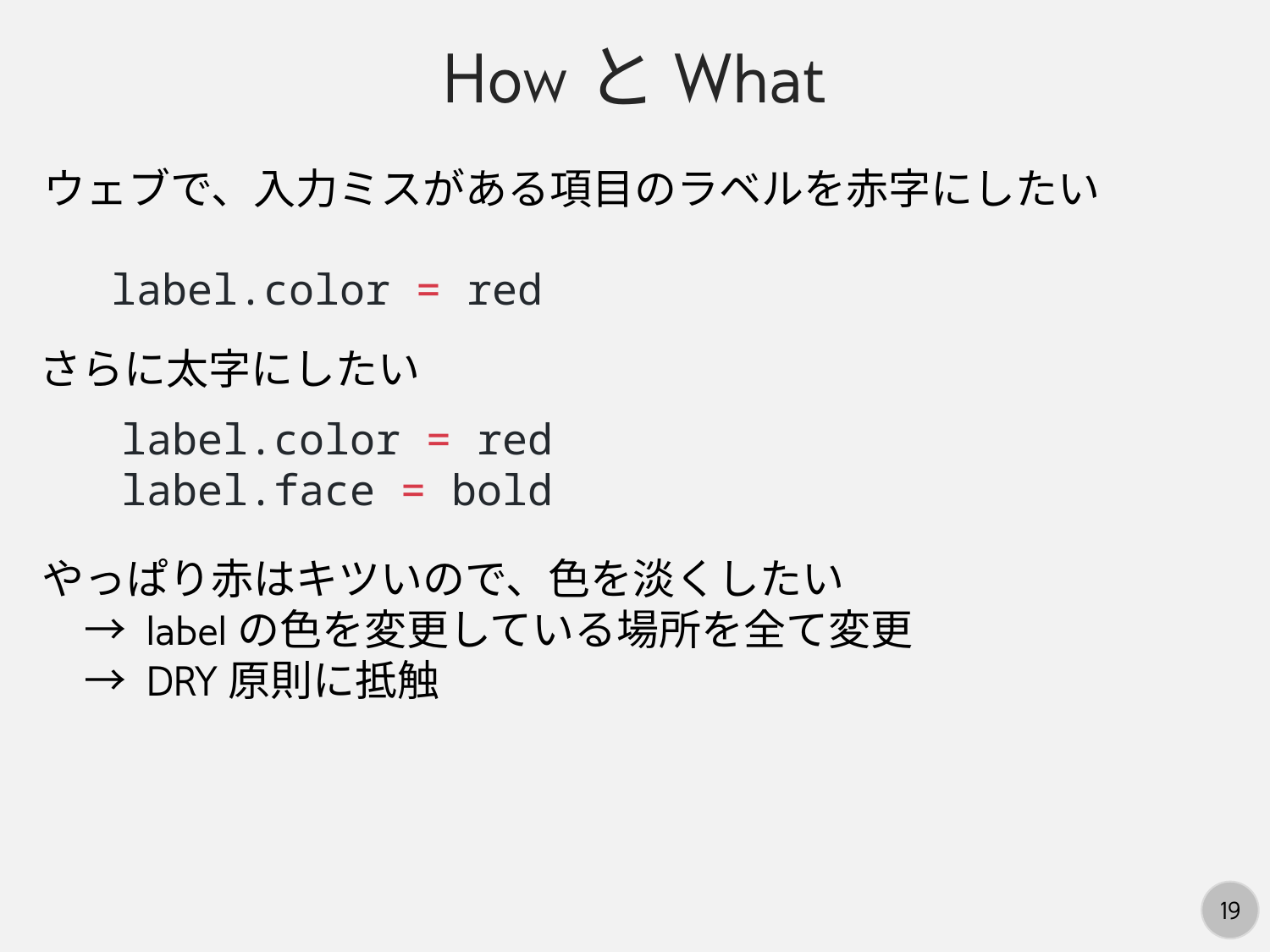

HowとWhat
ウェブで、入力ミスがある項目のラベルを赤字にしたい
label.color = red
さらに太字にしたい
label.color = red
label.face = bold
やっぱり赤はキツいので、色を淡くしたい
　→ labelの色を変更している場所を全て変更
　→ DRY原則に抵触